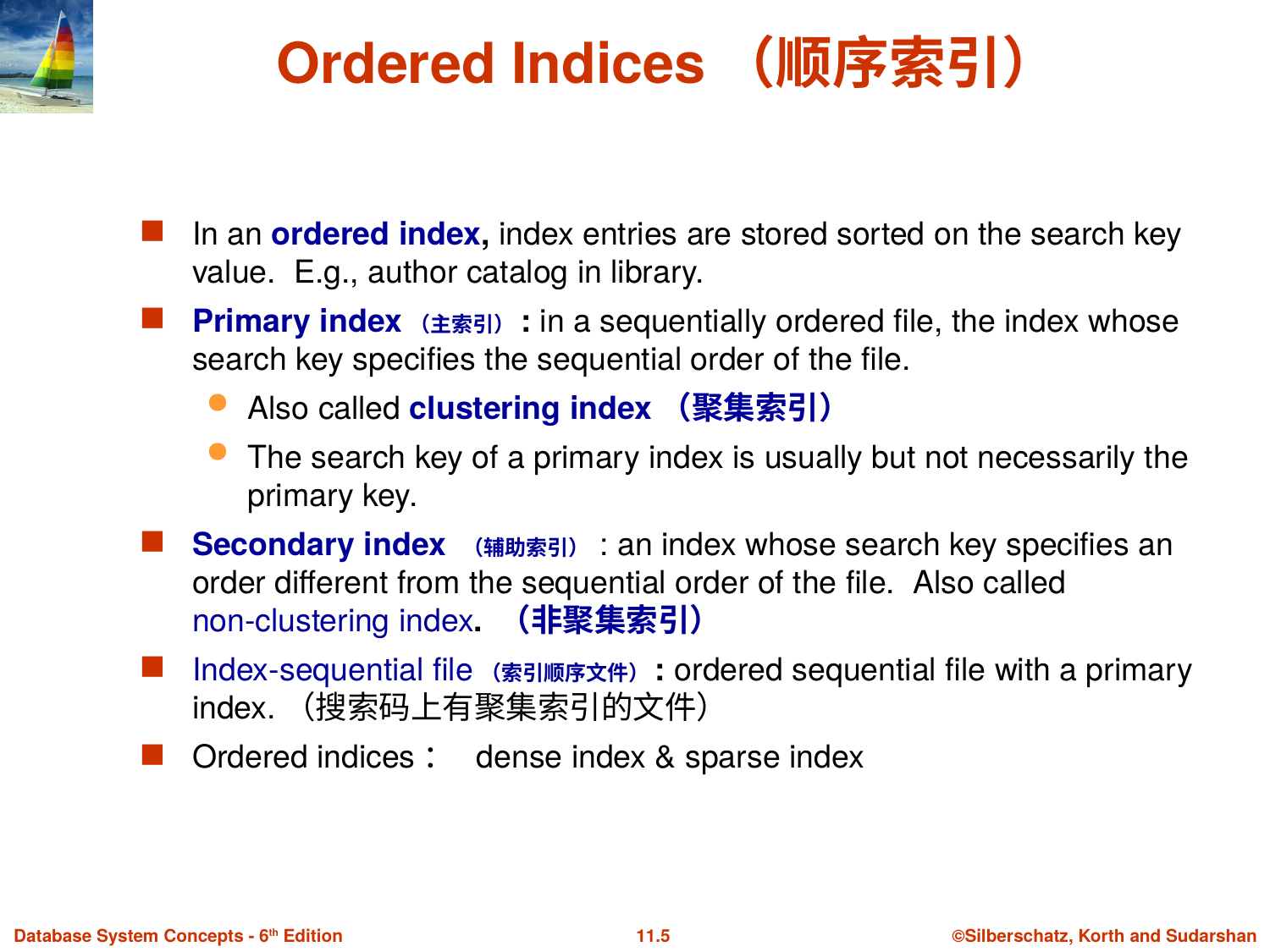

# Ordered Indices（顺序索引）
In an ordered index, index entries are stored sorted on the search key value.  E.g., author catalog in library.
Primary index（主索引）: in a sequentially ordered file, the index whose search key specifies the sequential order of the file.
Also called clustering index（聚集索引）
The search key of a primary index is usually but not necessarily the primary key.
Secondary index （辅助索引） : an index whose search key specifies an order different from the sequential order of the file.  Also called
non-clustering index. （非聚集索引）
Index-sequential file（索引顺序文件）: ordered sequential file with a primary index.（搜索码上有聚集索引的文件）
Ordered indices：  dense index & sparse index